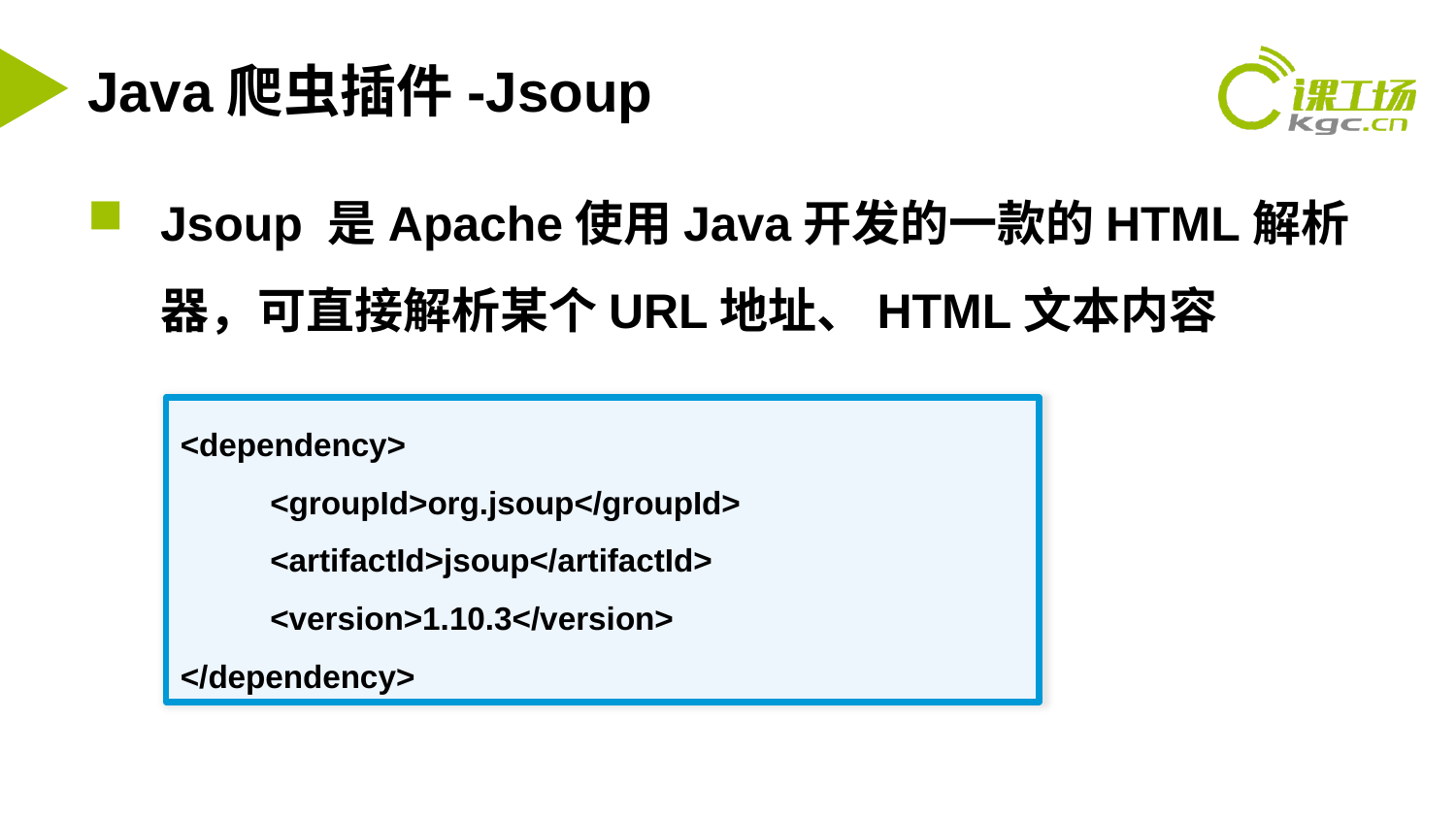

# Java爬虫插件-Jsoup
Jsoup 是Apache使用Java开发的一款的HTML解析器，可直接解析某个URL地址、HTML文本内容

浏览器
视频格式
<dependency>
          <groupId>org.jsoup</groupId>
          <artifactId>jsoup</artifactId>
          <version>1.10.3</version>
</dependency>